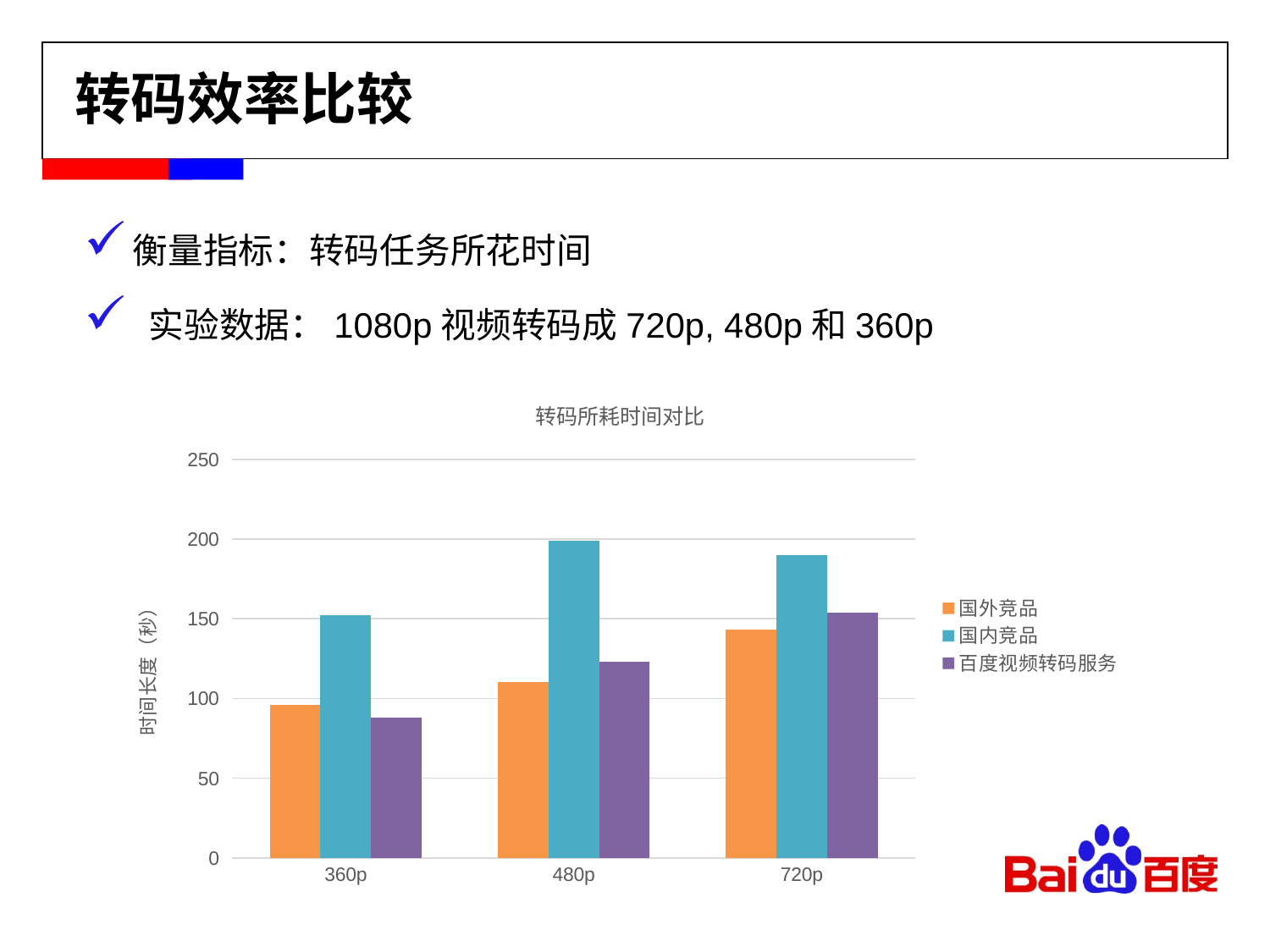

# 转码效率比较
衡量指标：转码任务所花时间
 实验数据：1080p视频转码成720p, 480p和360p

### Chart: 转码所耗时间对比

| Category | 国外竞品 | 国内竞品 | 百度视频转码服务 |
|---|---|---|---|
| 360p | 96.0 | 152.0 | 88.0 |
| 480p | 110.0 | 199.0 | 123.0 |
| 720p | 143.0 | 190.0 | 154.0 |